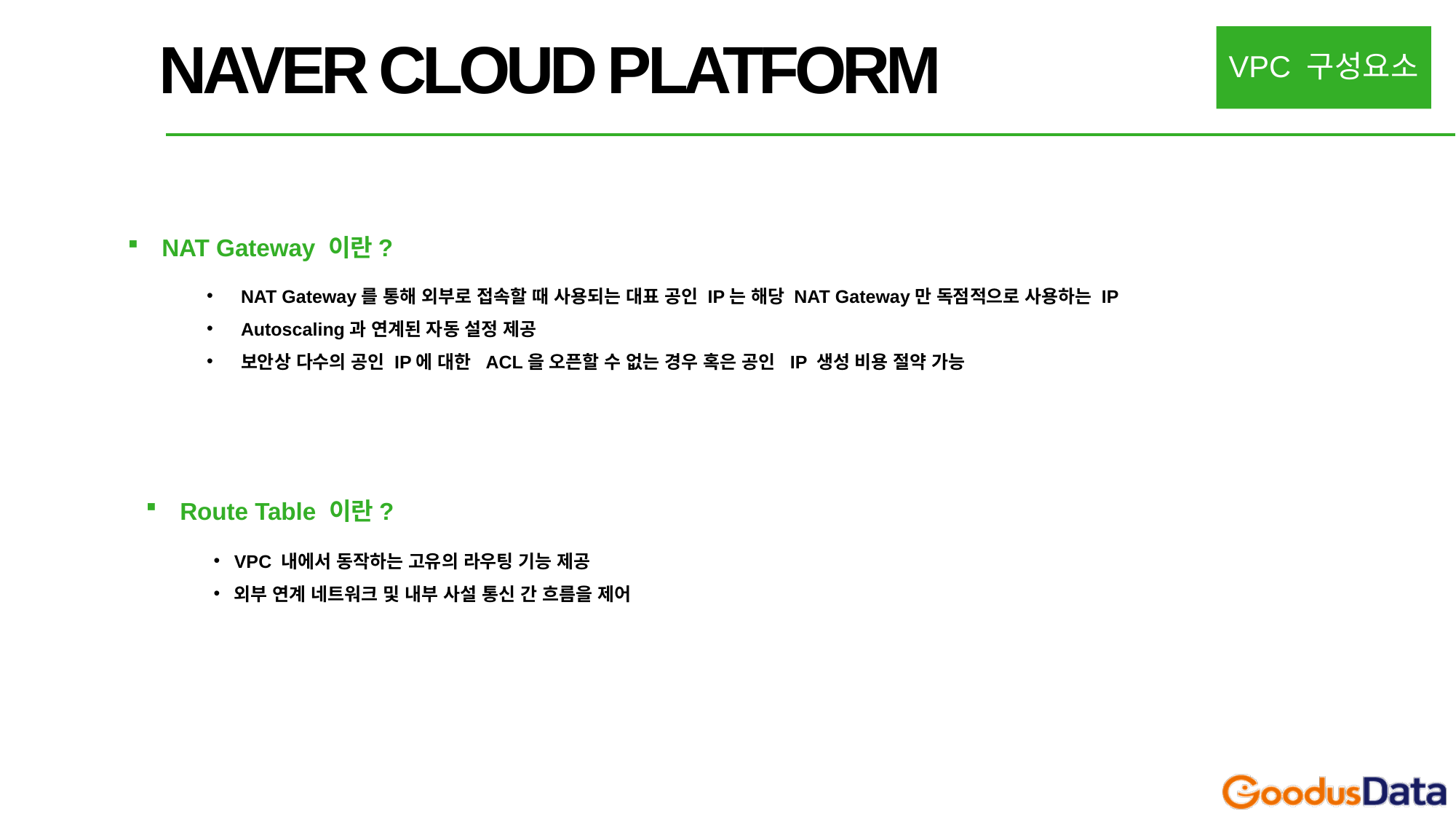

NAVER CLOUD PLATFORM

VPC 구성요소
NAT Gateway 이란?
NAT Gateway를 통해 외부로 접속할 때 사용되는 대표 공인 IP는 해당 NAT Gateway만 독점적으로 사용하는 IP
Autoscaling과 연계된 자동 설정 제공
보안상 다수의 공인 IP에 대한  ACL을 오픈할 수 없는 경우 혹은 공인  IP 생성 비용 절약 가능
Route Table 이란?
VPC 내에서 동작하는 고유의 라우팅 기능 제공
외부 연계 네트워크 및 내부 사설 통신 간 흐름을 제어